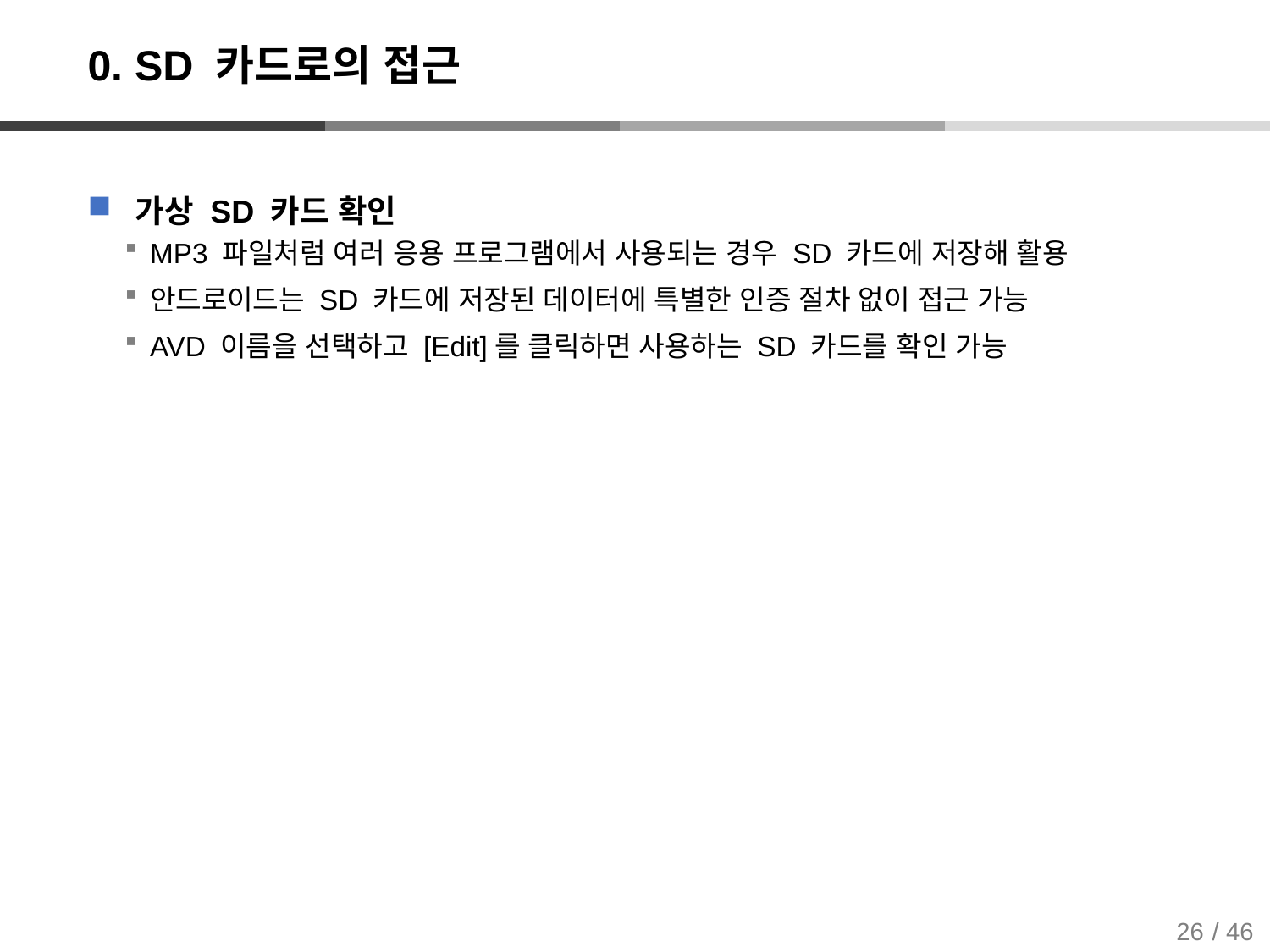

# 0. SD 카드로의 접근
가상 SD 카드 확인
MP3 파일처럼 여러 응용 프로그램에서 사용되는 경우 SD 카드에 저장해 활용
안드로이드는 SD 카드에 저장된 데이터에 특별한 인증 절차 없이 접근 가능
AVD 이름을 선택하고 [Edit]를 클릭하면 사용하는 SD 카드를 확인 가능